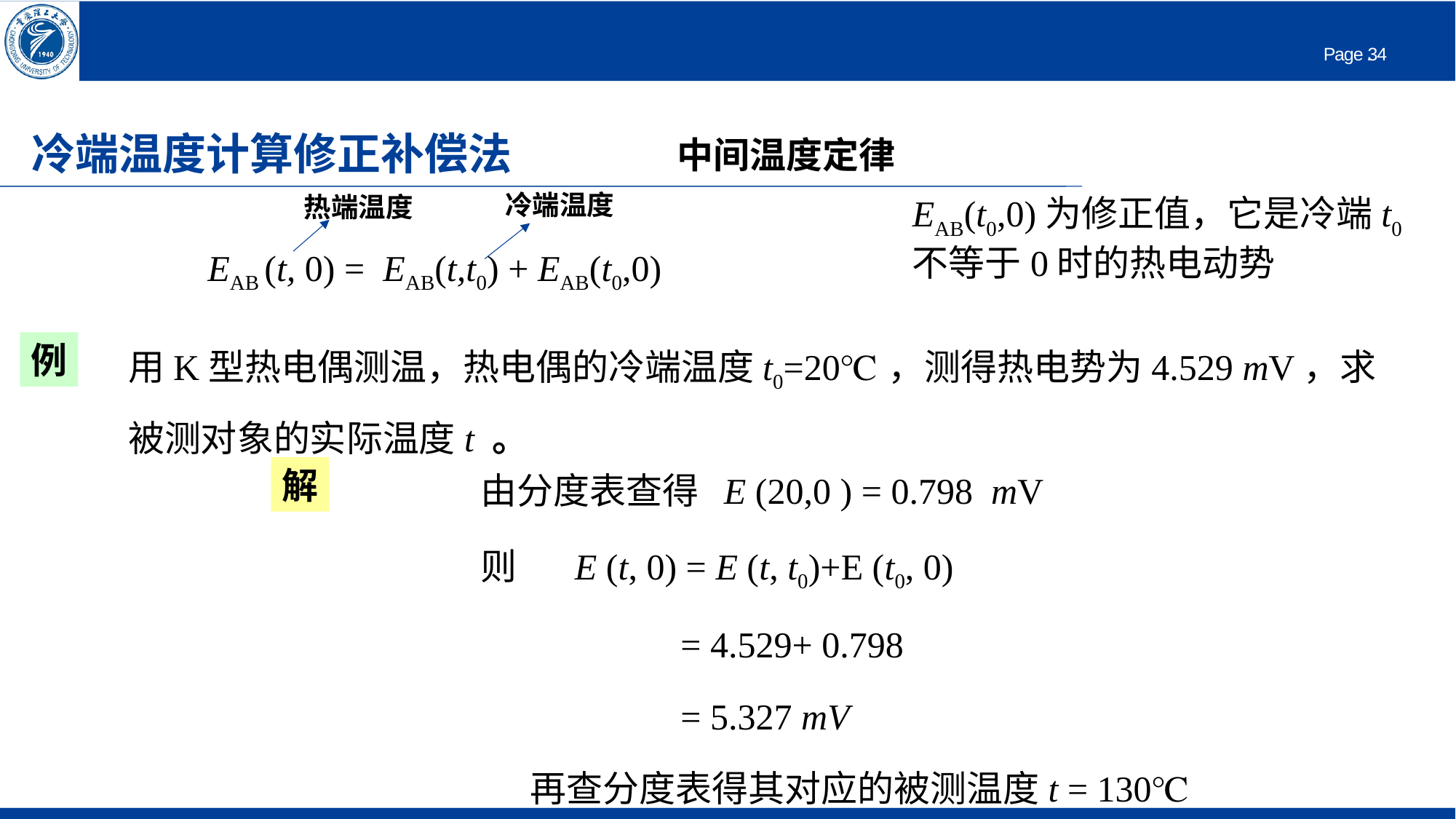

# 冷端温度计算修正补偿法
中间温度定律
冷端温度
热端温度
EAB(t0,0)为修正值，它是冷端t0不等于0时的热电动势
EAB (t, 0) =  EAB(t,t0) + EAB(t0,0)
用K型热电偶测温，热电偶的冷端温度t0=20℃，测得热电势为4.529 mV，求被测对象的实际温度t 。
例
由分度表查得  E (20,0 ) = 0.798  mV
则      E (t, 0) = E (t, t0)+E (t0, 0)
                      = 4.529+ 0.798
                      = 5.327 mV
     再查分度表得其对应的被测温度t = 130℃
解